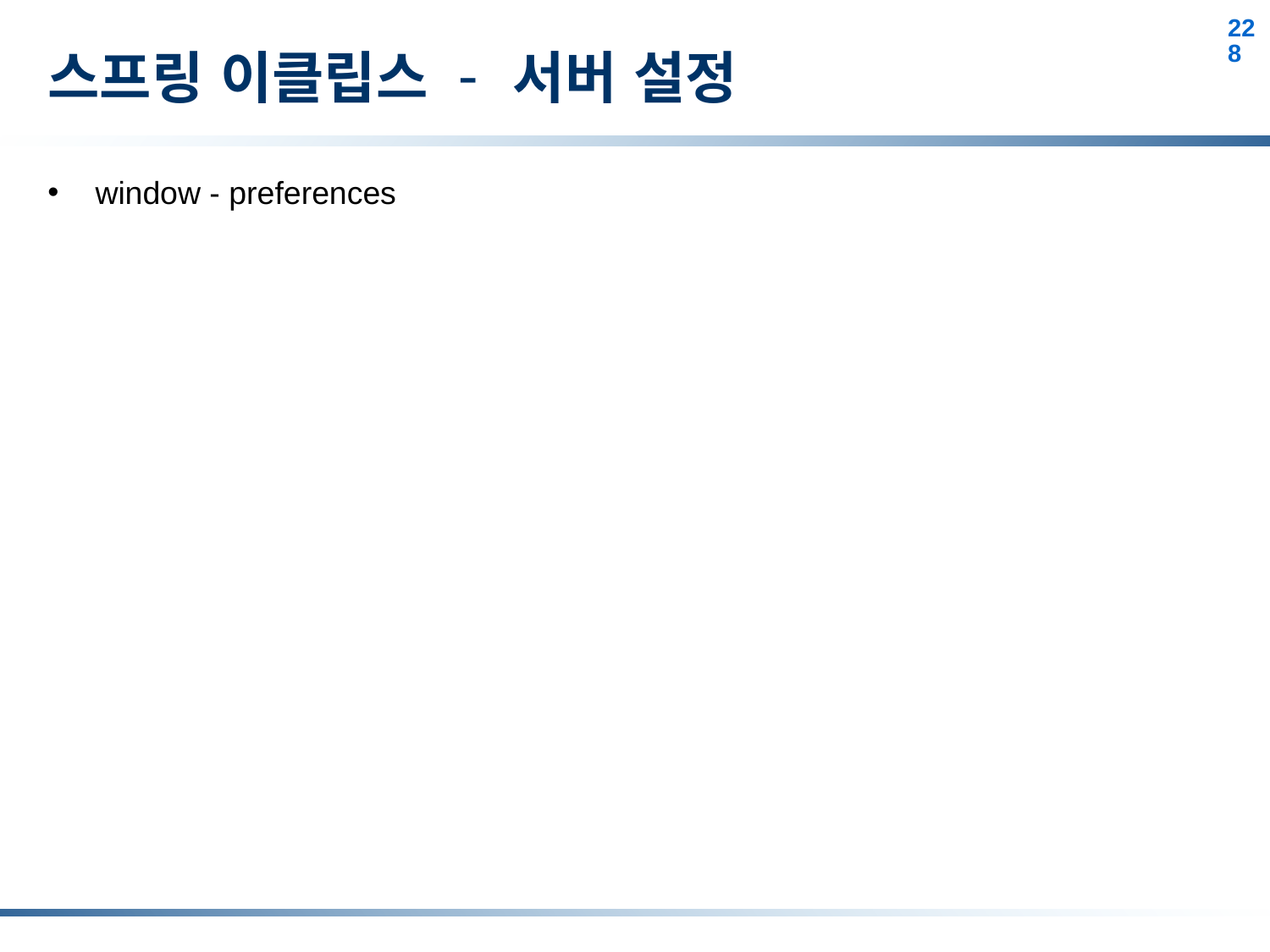

# 스프링 이클립스 - 서버 설정
window - preferences
228